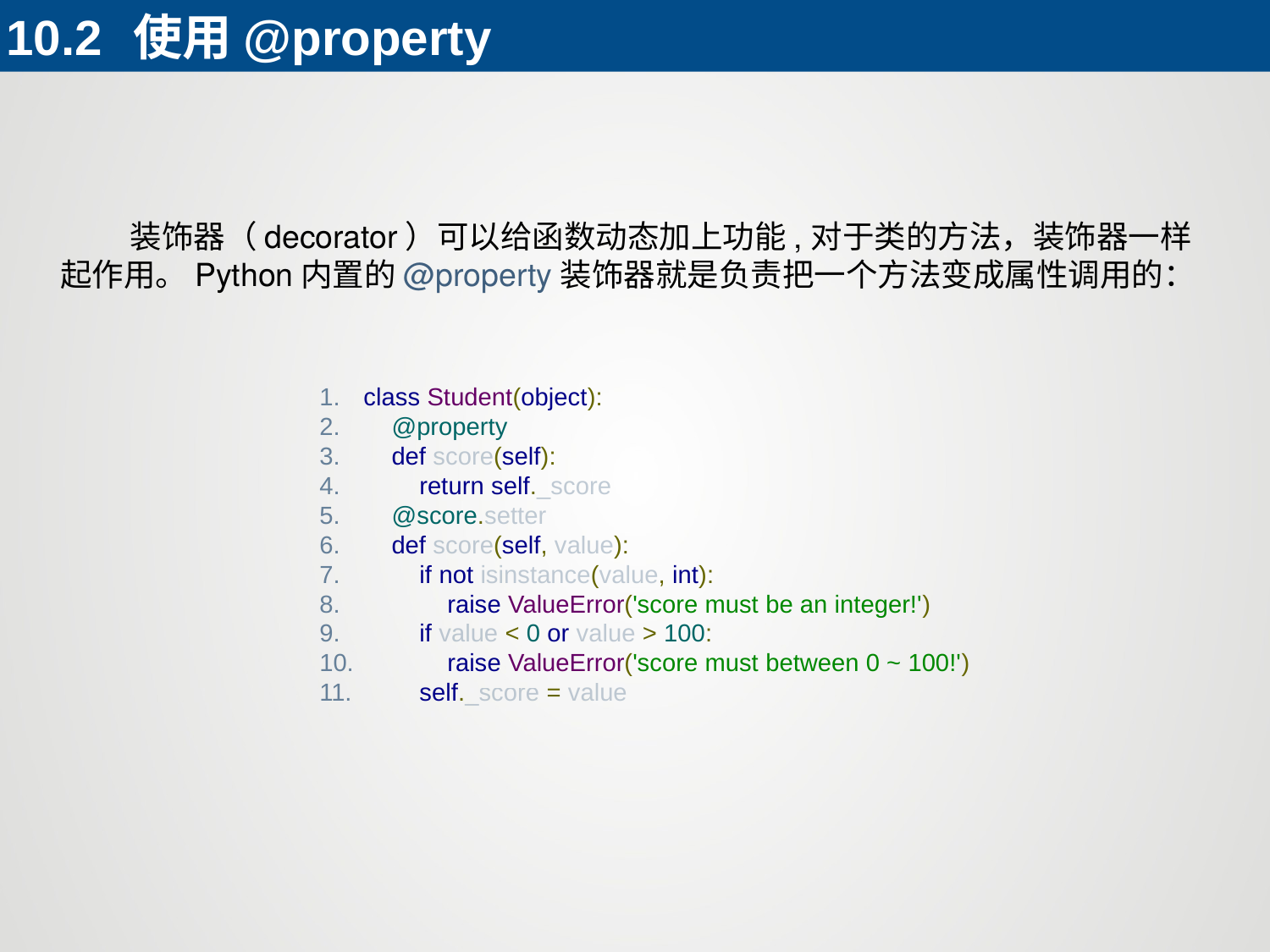

10.2	使用@property
       装饰器（decorator）可以给函数动态加上功能,对于类的方法，装饰器一样起作用。Python内置的@property装饰器就是负责把一个方法变成属性调用的：
class Student(object):
    @property
    def score(self):
        return self._score
    @score.setter
    def score(self, value):
        if not isinstance(value, int):
            raise ValueError('score must be an integer!')
        if value < 0 or value > 100:
            raise ValueError('score must between 0 ~ 100!')
        self._score = value